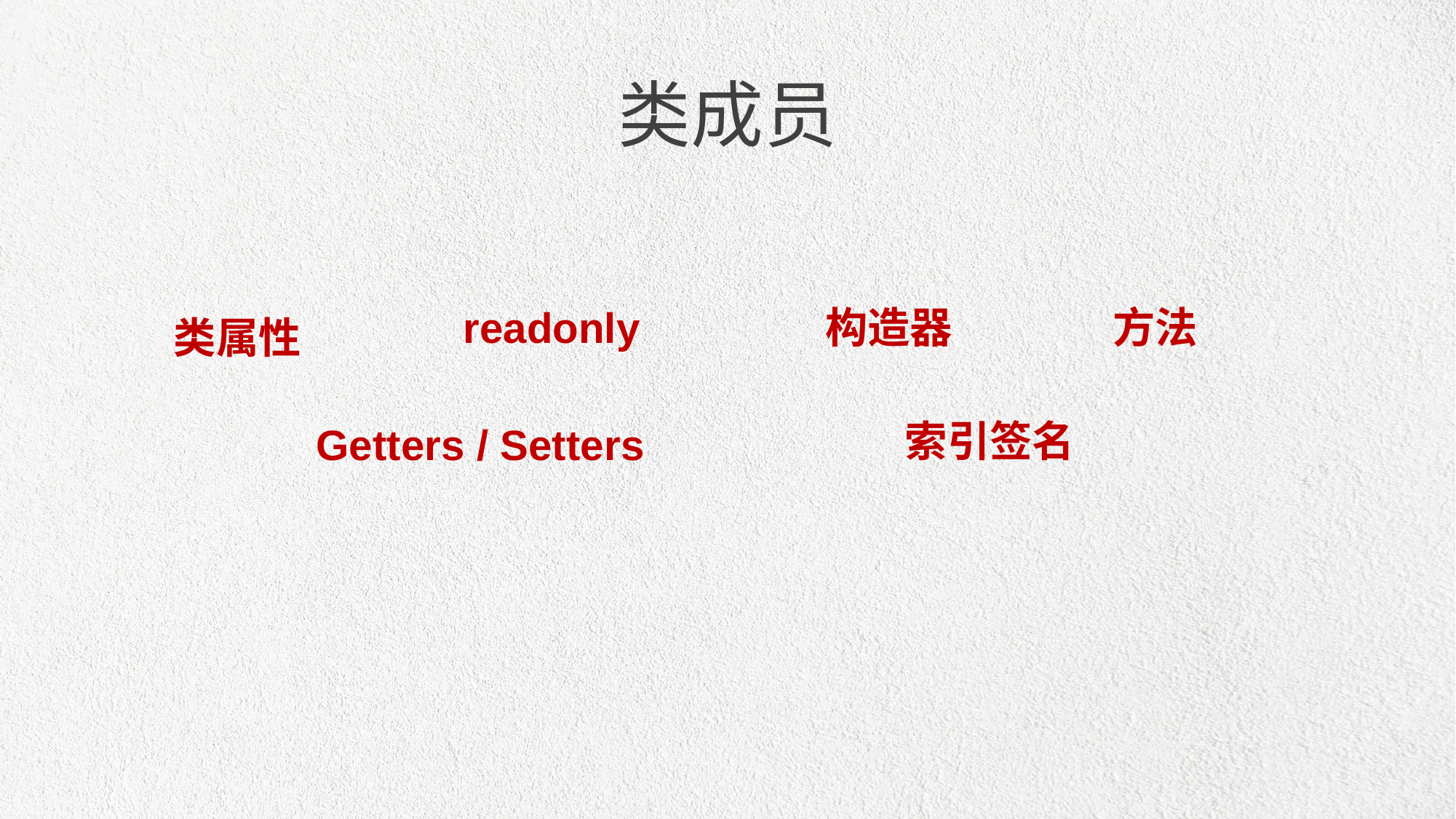

类成员
readonly
构造器
方法
类属性
索引签名
Getters / Setters